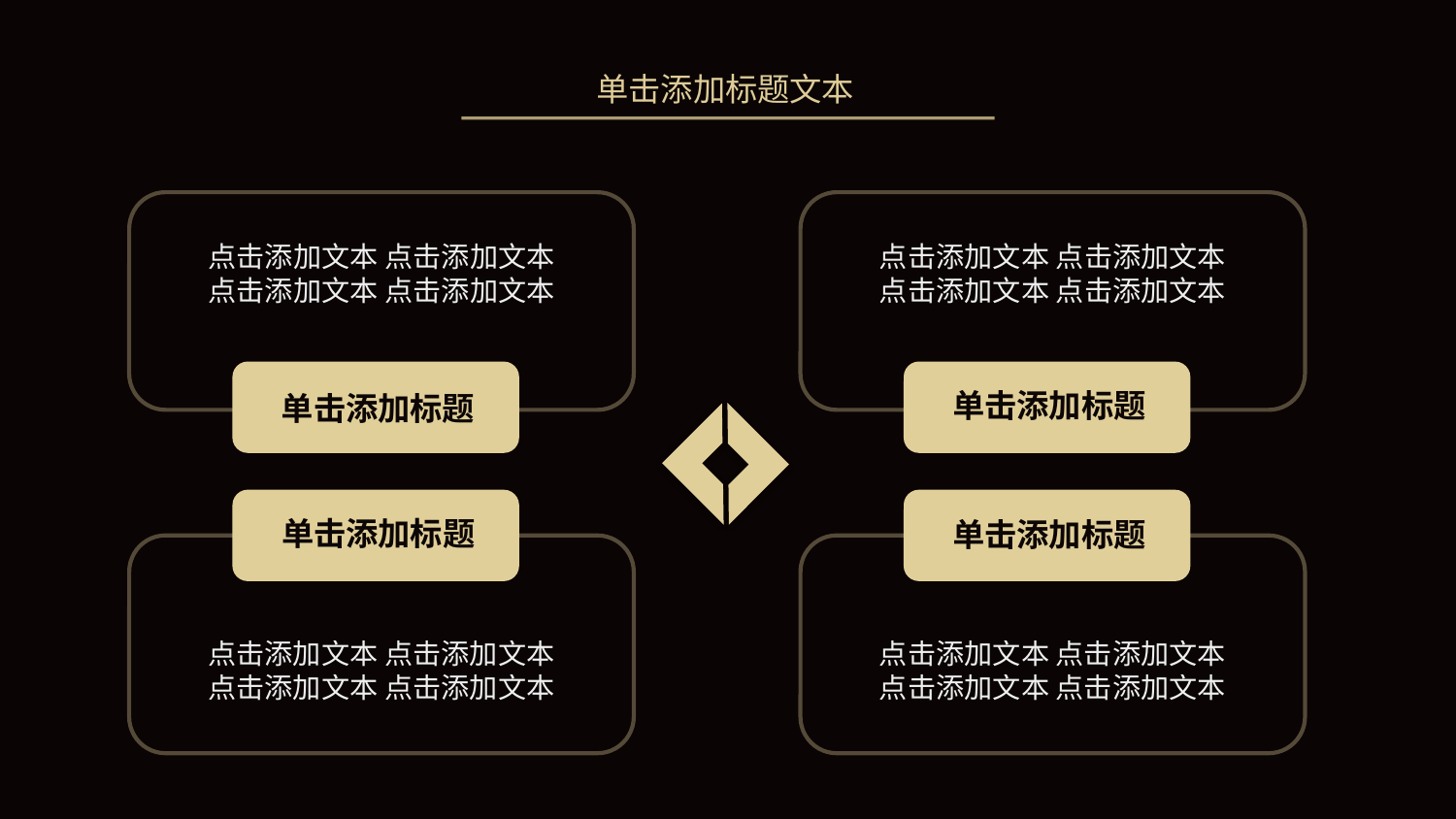

单击添加标题文本

点击添加文本 点击添加文本
点击添加文本 点击添加文本
点击添加文本 点击添加文本
点击添加文本 点击添加文本

单击添加标题

单击添加标题

单击添加标题

单击添加标题

点击添加文本 点击添加文本
点击添加文本 点击添加文本
点击添加文本 点击添加文本
点击添加文本 点击添加文本